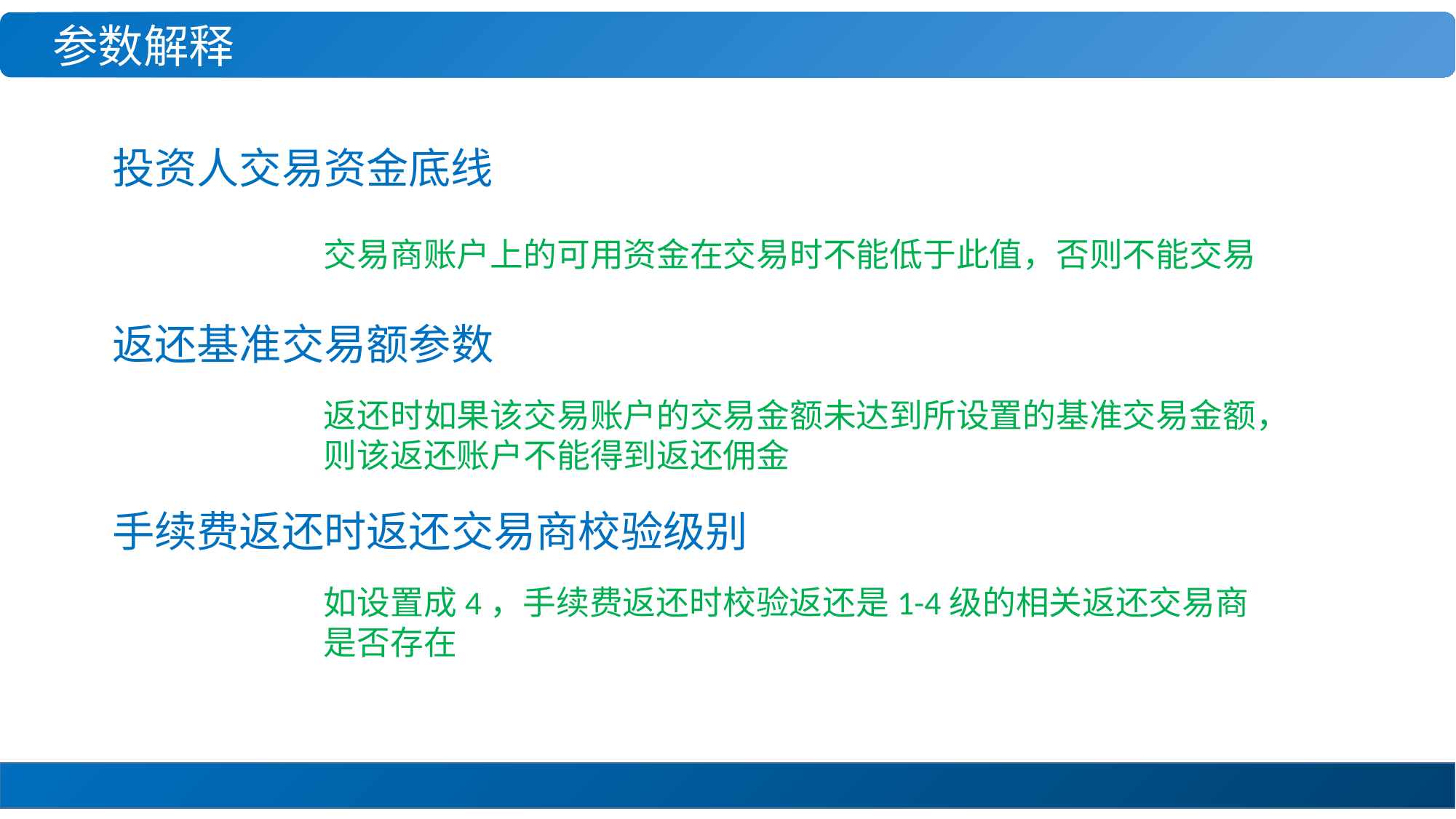

参数解释

投资人交易资金底线
交易商账户上的可用资金在交易时不能低于此值，否则不能交易
返还基准交易额参数
返还时如果该交易账户的交易金额未达到所设置的基准交易金额，则该返还账户不能得到返还佣金
手续费返还时返还交易商校验级别
如设置成4，手续费返还时校验返还是1-4级的相关返还交易商是否存在